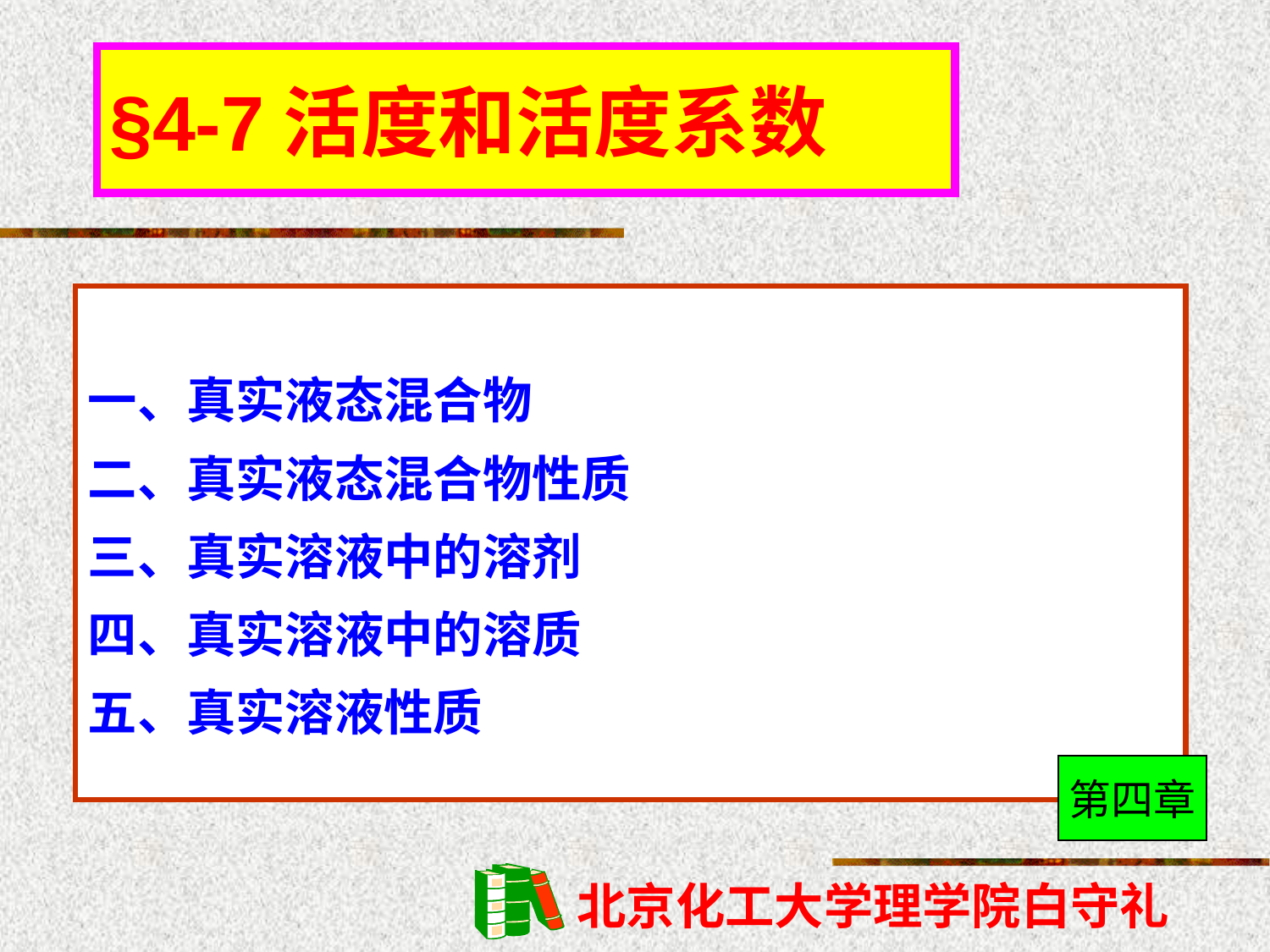

§4-7活度和活度系数

一、真实液态混合物
二、真实液态混合物性质
三、真实溶液中的溶剂
四、真实溶液中的溶质
五、真实溶液性质

第四章